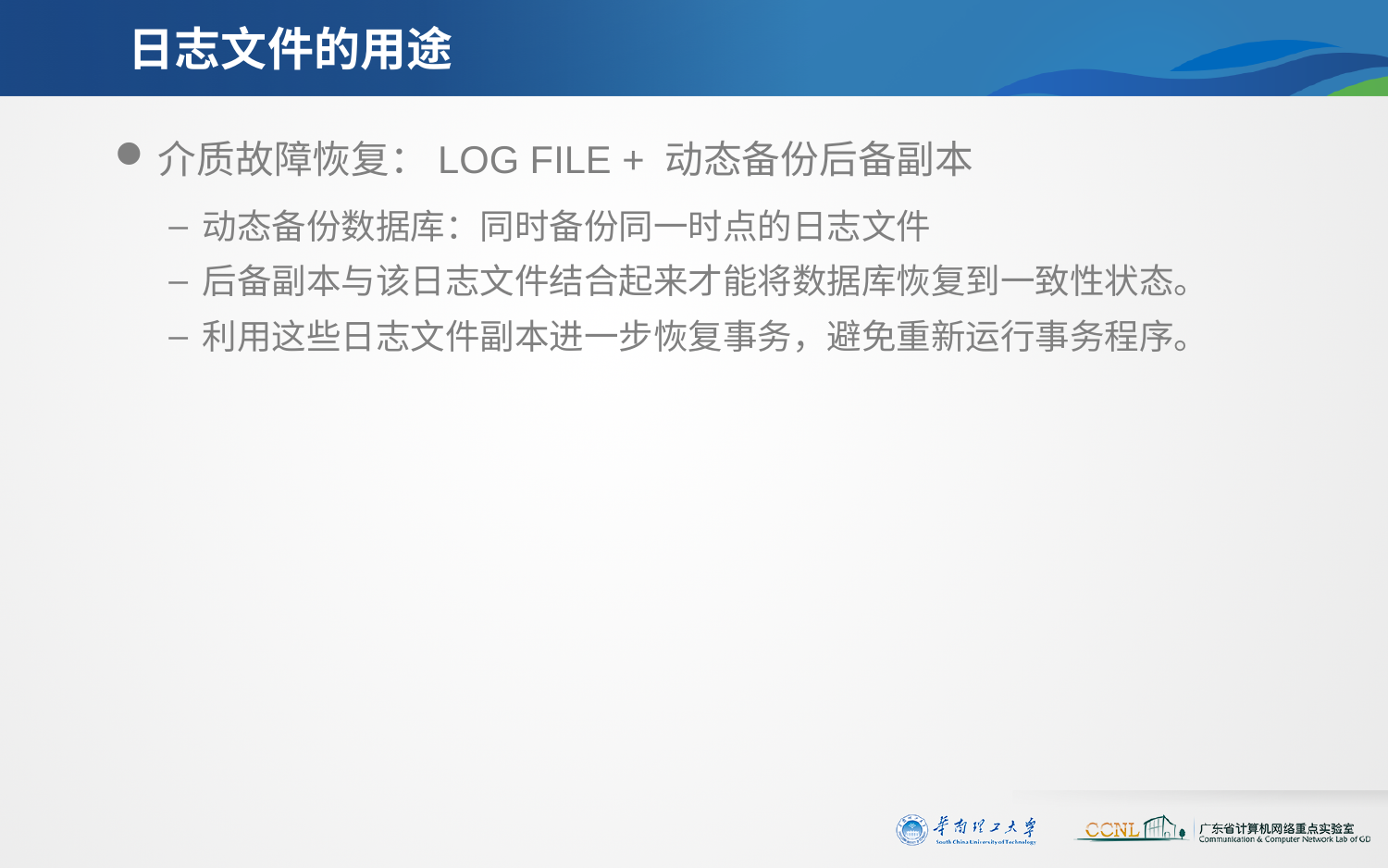

# 日志文件的用途
介质故障恢复：LOG FILE + 动态备份后备副本
动态备份数据库：同时备份同一时点的日志文件
后备副本与该日志文件结合起来才能将数据库恢复到一致性状态。
利用这些日志文件副本进一步恢复事务，避免重新运行事务程序。